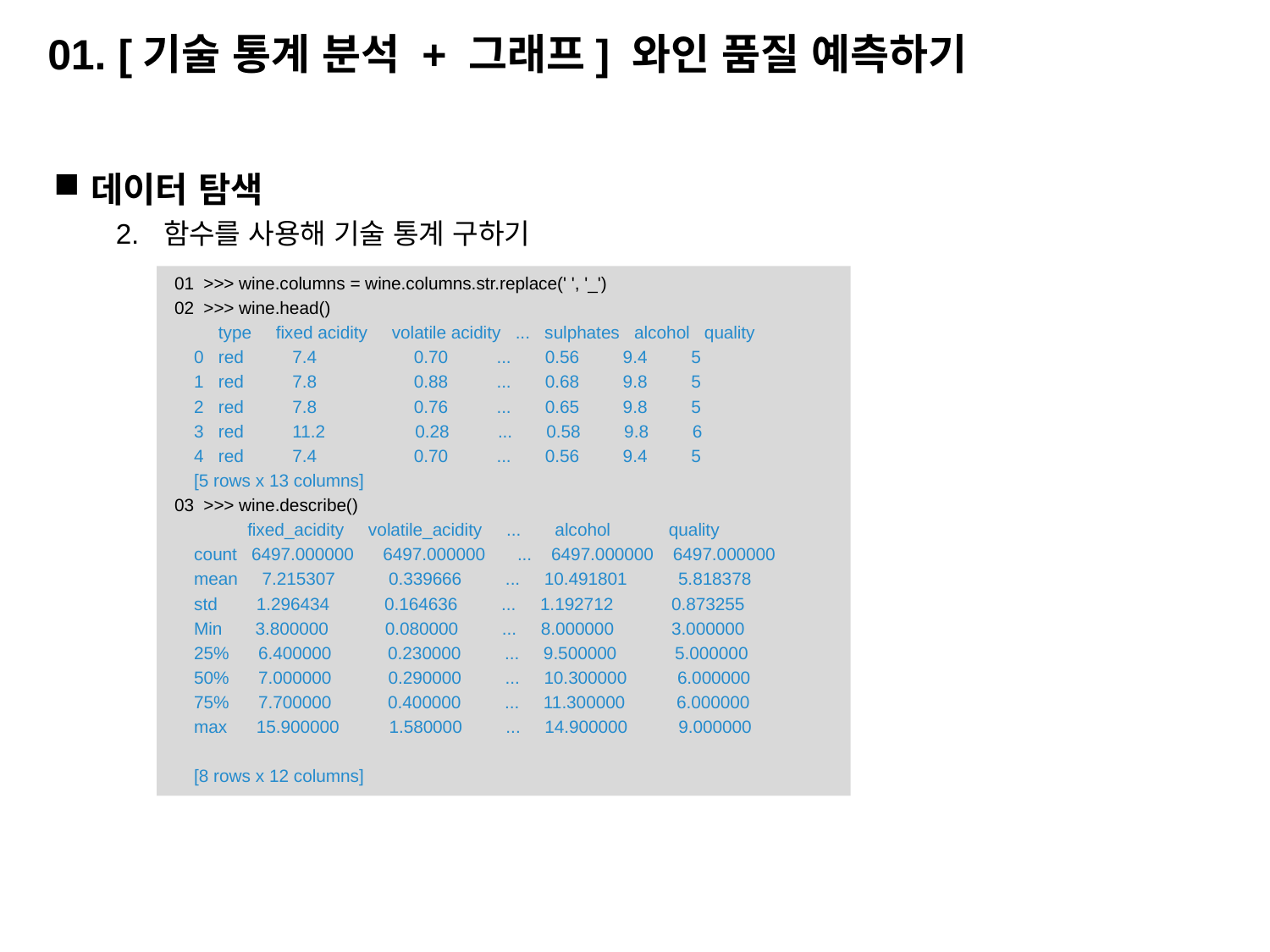

# 01. [기술 통계 분석 + 그래프] 와인 품질 예측하기
데이터 탐색
함수를 사용해 기술 통계 구하기

01  >>> wine.columns = wine.columns.str.replace(' ', '_')
02  >>> wine.head()
         type     fixed acidity     volatile acidity   ...   sulphates   alcohol   quality
    0   red          7.4                    0.70          ...       0.56         9.4         5
    1   red          7.8                    0.88          ...       0.68         9.8         5
    2   red          7.8                    0.76          ...       0.65         9.8         5
    3   red          11.2                   0.28          ...       0.58         9.8         6
    4   red          7.4                    0.70          ...       0.56         9.4         5
    [5 rows x 13 columns]
03  >>> wine.describe()
               fixed_acidity     volatile_acidity     ...       alcohol            quality
    count   6497.000000      6497.000000       ...    6497.000000    6497.000000
    mean     7.215307           0.339666         ...     10.491801           5.818378
    std        1.296434            0.164636         ...     1.192712            0.873255
    Min       3.800000            0.080000         ...     8.000000            3.000000
    25%      6.400000            0.230000         ...     9.500000            5.000000
    50%      7.000000            0.290000         ...     10.300000           6.000000
    75%      7.700000            0.400000         ...     11.300000           6.000000
    max      15.900000           1.580000         ...     14.900000            9.000000

    [8 rows x 12 columns]